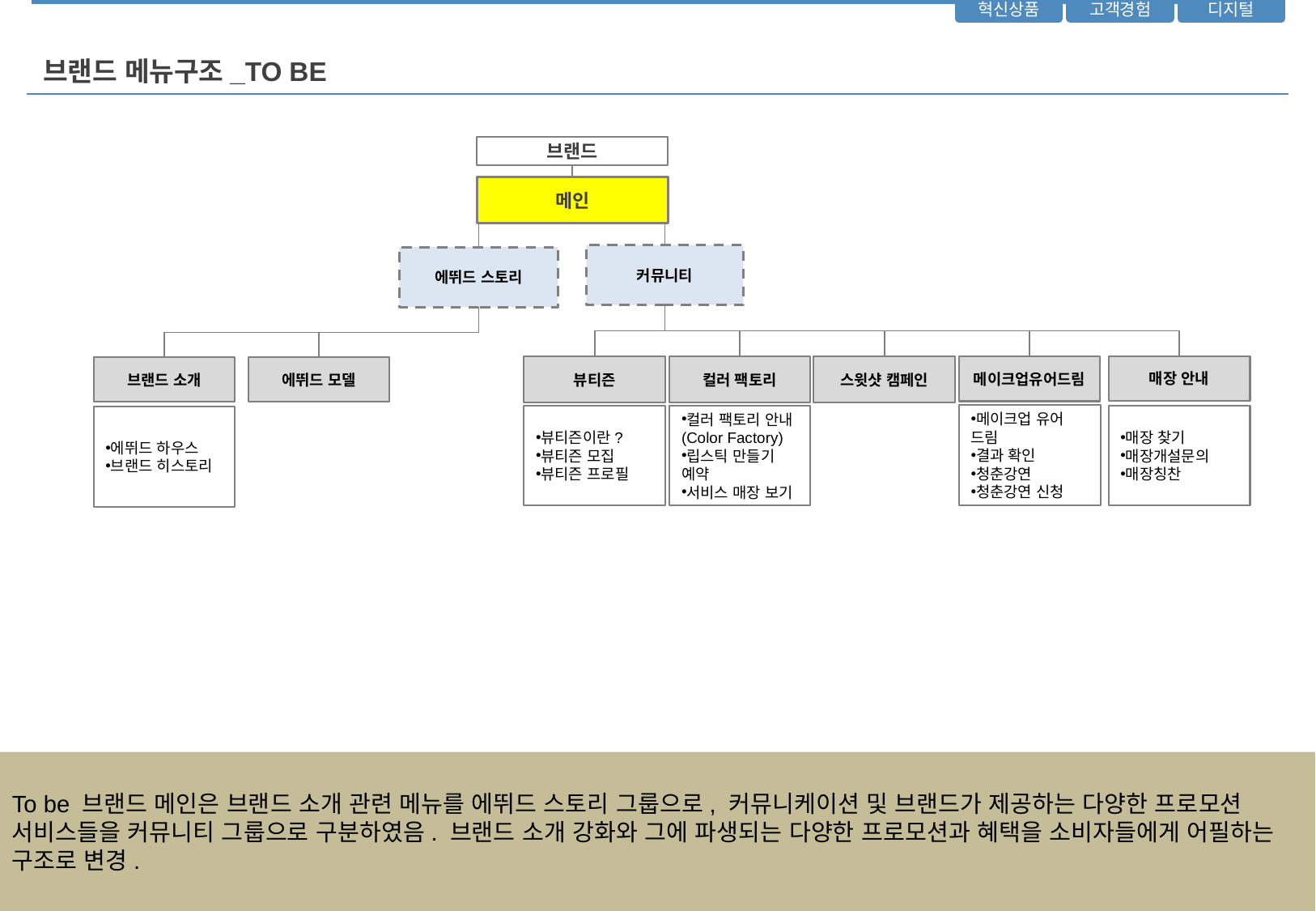

# 브랜드 메뉴구조_TO BE
브랜드
메인
커뮤니티
에뛰드 스토리
매장 안내
메이크업유어드림
뷰티즌
컬러 팩토리
스윗샷 캠페인
에뛰드 모델
브랜드 소개
메이크업 유어 드림
결과 확인
청춘강연
청춘강연 신청
뷰티즌이란?
뷰티즌 모집
뷰티즌 프로필
컬러 팩토리 안내(Color Factory)
립스틱 만들기 예약
서비스 매장 보기
매장 찾기
매장개설문의
매장칭찬
에뛰드 하우스
브랜드 히스토리
To be 브랜드 메인은 브랜드 소개 관련 메뉴를 에뛰드 스토리 그룹으로, 커뮤니케이션 및 브랜드가 제공하는 다양한 프로모션 서비스들을 커뮤니티 그룹으로 구분하였음. 브랜드 소개 강화와 그에 파생되는 다양한 프로모션과 혜택을 소비자들에게 어필하는 구조로 변경.